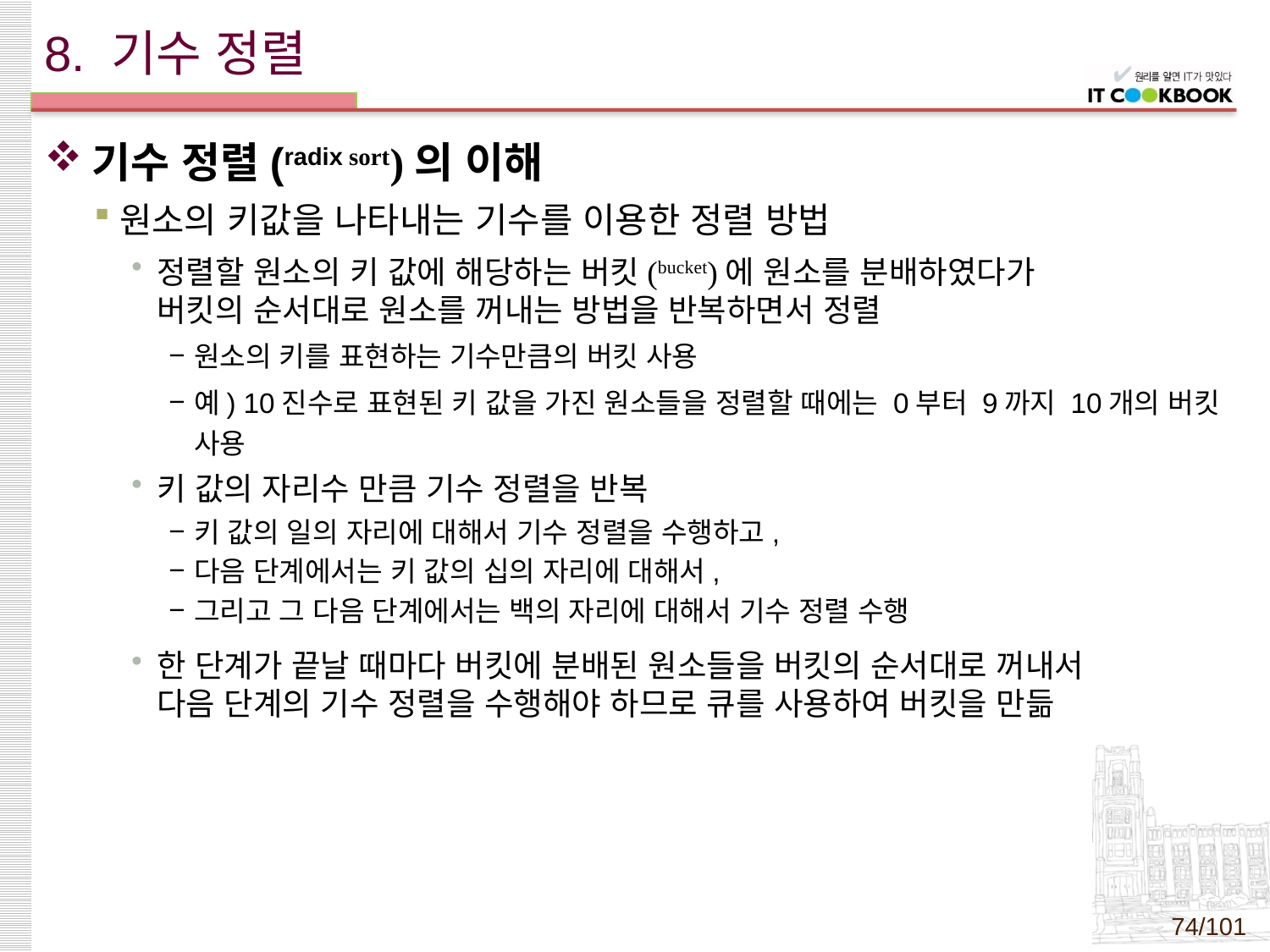

# 8. 기수 정렬
기수 정렬(radix sort)의 이해
원소의 키값을 나타내는 기수를 이용한 정렬 방법
정렬할 원소의 키 값에 해당하는 버킷(bucket)에 원소를 분배하였다가
버킷의 순서대로 원소를 꺼내는 방법을 반복하면서 정렬
원소의 키를 표현하는 기수만큼의 버킷 사용
예) 10진수로 표현된 키 값을 가진 원소들을 정렬할 때에는 0부터 9까지 10개의 버킷 사용
키 값의 자리수 만큼 기수 정렬을 반복
키 값의 일의 자리에 대해서 기수 정렬을 수행하고,
다음 단계에서는 키 값의 십의 자리에 대해서,
그리고 그 다음 단계에서는 백의 자리에 대해서 기수 정렬 수행
한 단계가 끝날 때마다 버킷에 분배된 원소들을 버킷의 순서대로 꺼내서
다음 단계의 기수 정렬을 수행해야 하므로 큐를 사용하여 버킷을 만듦